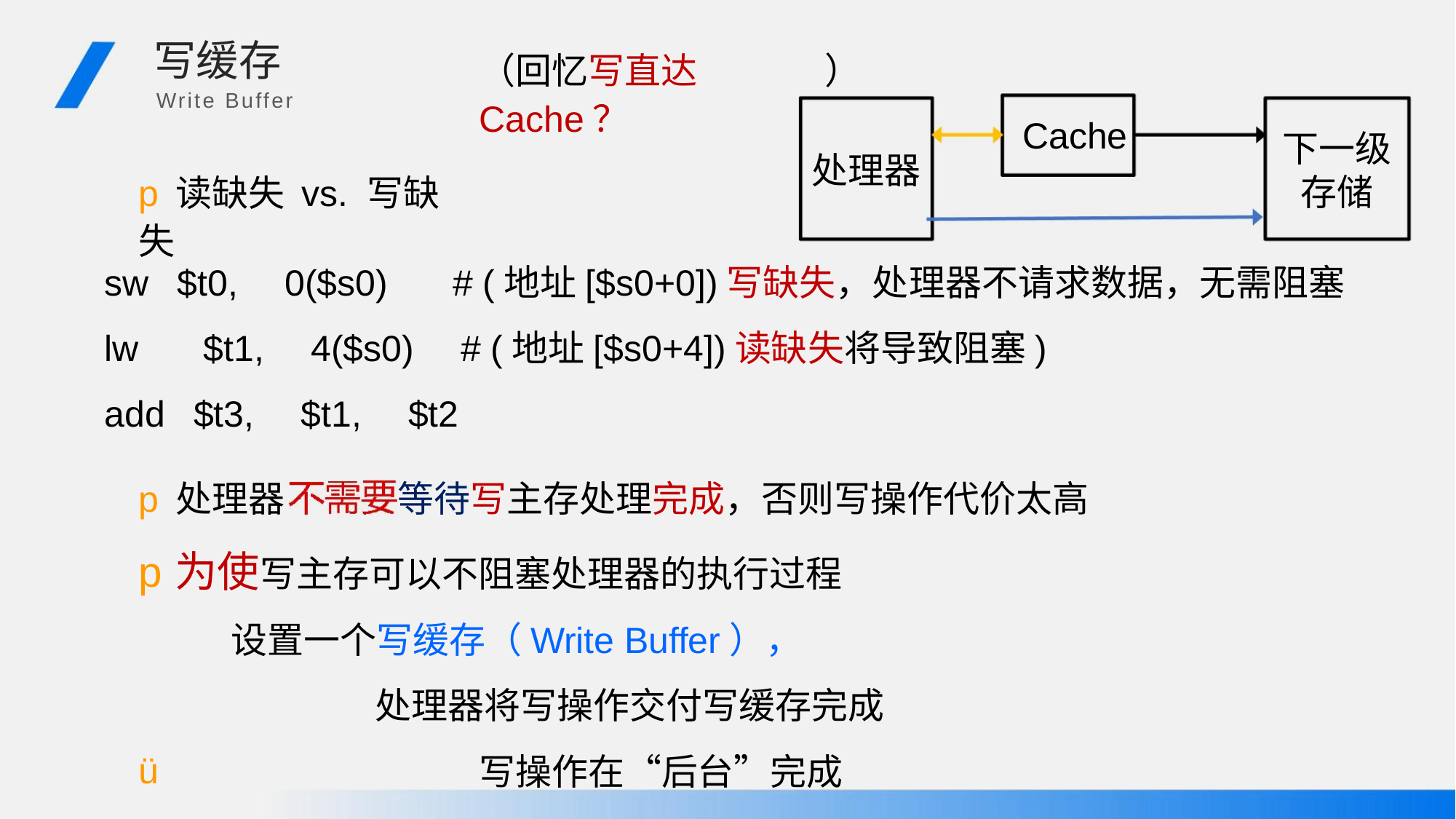

写缓存
Write Buffer
（回忆写直达Cache？
）
Cache
下一级
存储
处理器
p读缺失 vs. 写缺失
sw $t0, 0($s0) # (地址[$s0+0])写缺失，处理器不请求数据，无需阻塞
lw $t1, 4($s0) # (地址[$s0+4])读缺失将导致阻塞)
add $t3, $t1, $t2
p处理器
等待写主存处理完成，否则写操作代价太高
p为使写主存可以不阻塞处理器的执行过程
设置一个写缓存（Write Buffer），
处理器将写操作交付写缓存完成
写操作在“后台”完成
ü